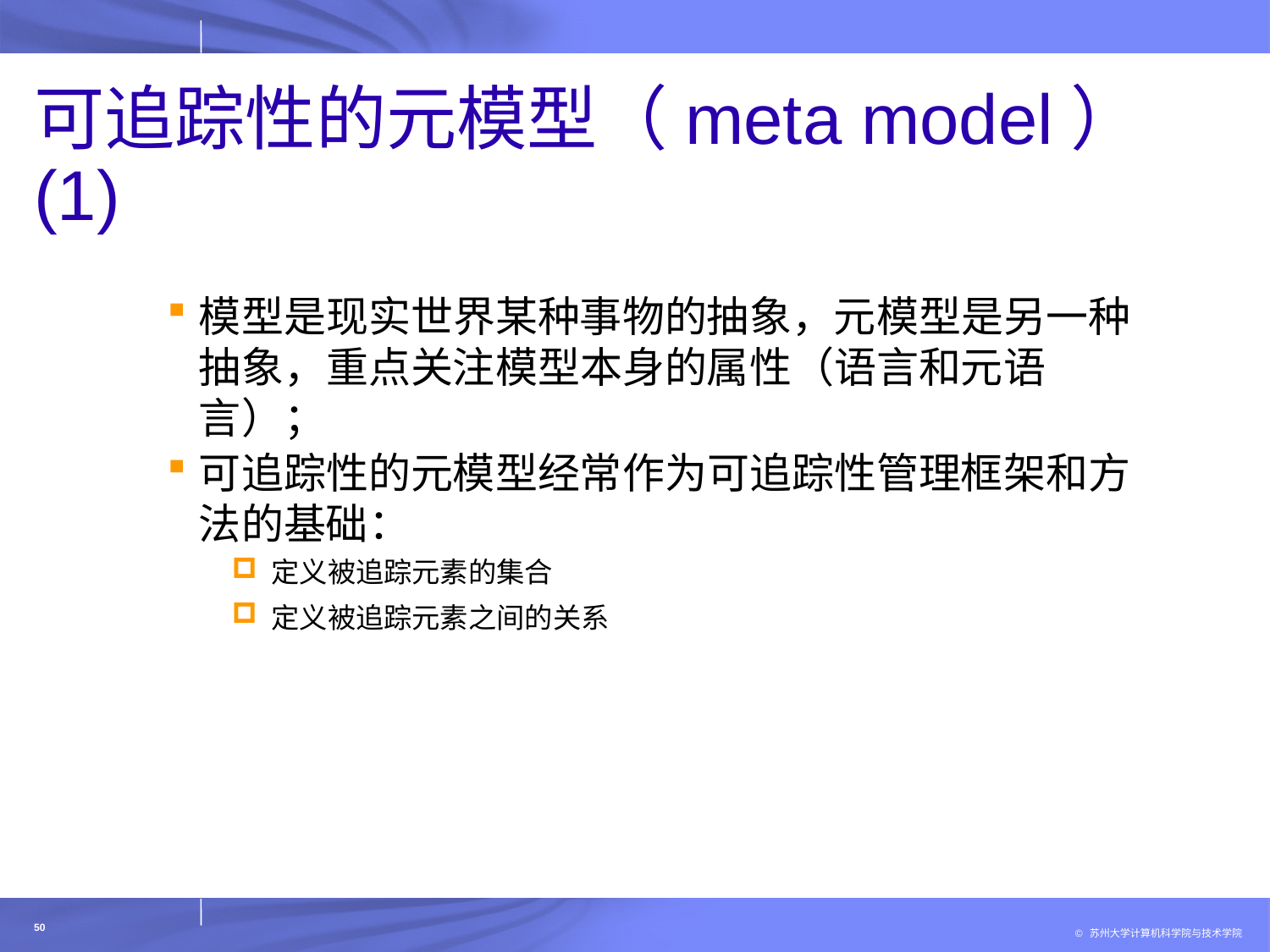

# 可追踪性的元模型（meta model）(1)
模型是现实世界某种事物的抽象，元模型是另一种抽象，重点关注模型本身的属性（语言和元语言）；
可追踪性的元模型经常作为可追踪性管理框架和方法的基础：
定义被追踪元素的集合
定义被追踪元素之间的关系
50